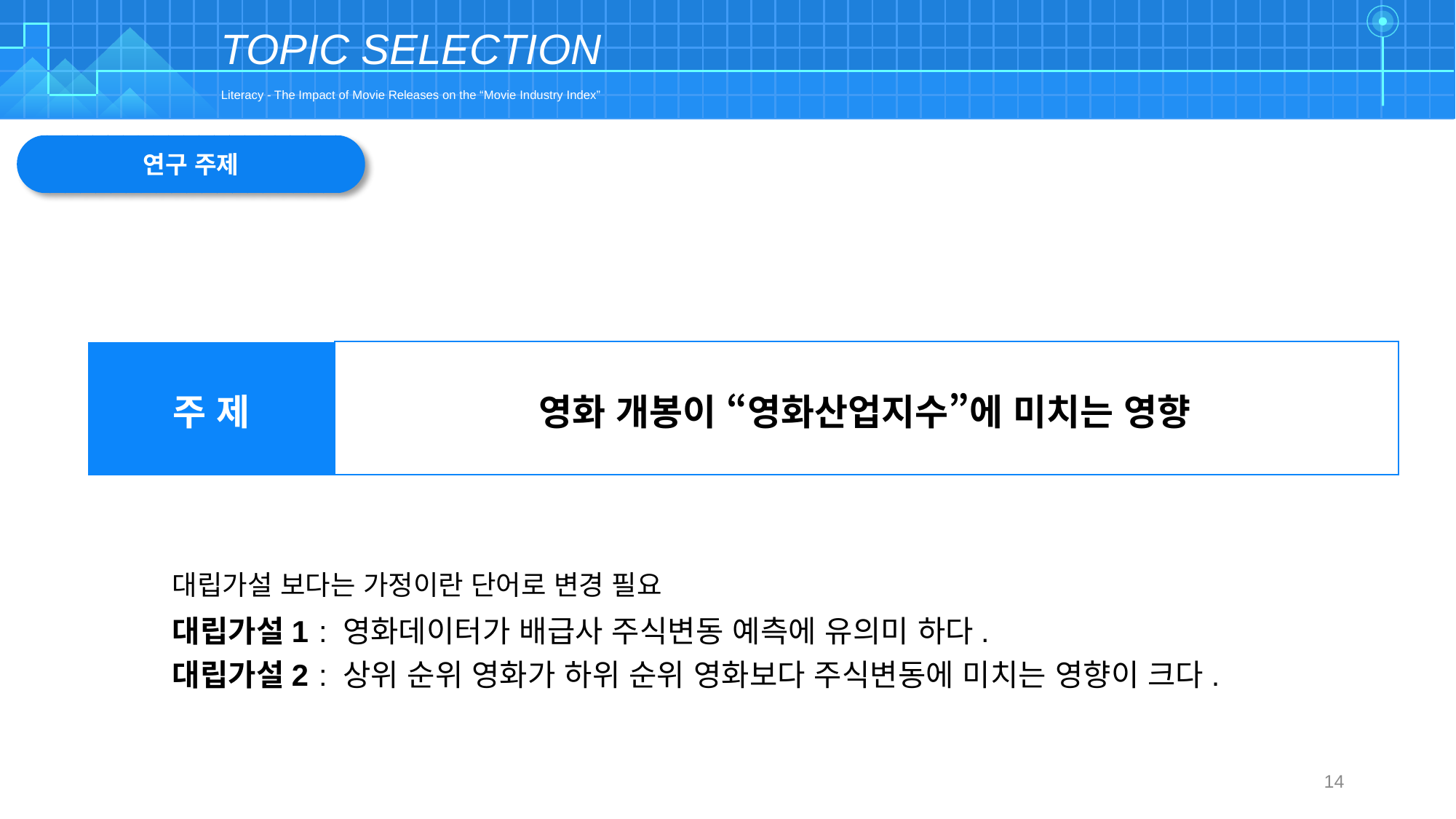

|  |  |  |  |  |  |  |  |  |  |  |  |  |  |  |  |  |  |  |  |  |  |  |  |  |  |  |  |  |  |  |  |  |  |  |  |  |  |  |  |  |  |  |  |  |  |  |  |  |  |  |  |  |  |  |  |  |  |  |  |
| --- | --- | --- | --- | --- | --- | --- | --- | --- | --- | --- | --- | --- | --- | --- | --- | --- | --- | --- | --- | --- | --- | --- | --- | --- | --- | --- | --- | --- | --- | --- | --- | --- | --- | --- | --- | --- | --- | --- | --- | --- | --- | --- | --- | --- | --- | --- | --- | --- | --- | --- | --- | --- | --- | --- | --- | --- | --- | --- | --- |
|  |  |  |  |  |  |  |  |  |  |  |  |  |  |  |  |  |  |  |  |  |  |  |  |  |  |  |  |  |  |  |  |  |  |  |  |  |  |  |  |  |  |  |  |  |  |  |  |  |  |  |  |  |  |  |  |  |  |  |  |
|  |  |  |  |  |  |  |  |  |  |  |  |  |  |  |  |  |  |  |  |  |  |  |  |  |  |  |  |  |  |  |  |  |  |  |  |  |  |  |  |  |  |  |  |  |  |  |  |  |  |  |  |  |  |  |  |  |  |  |  |
|  |  |  |  |  |  |  |  |  |  |  |  |  |  |  |  |  |  |  |  |  |  |  |  |  |  |  |  |  |  |  |  |  |  |  |  |  |  |  |  |  |  |  |  |  |  |  |  |  |  |  |  |  |  |  |  |  |  |  |  |
|  |  |  |  |  |  |  |  |  |  |  |  |  |  |  |  |  |  |  |  |  |  |  |  |  |  |  |  |  |  |  |  |  |  |  |  |  |  |  |  |  |  |  |  |  |  |  |  |  |  |  |  |  |  |  |  |  |  |  |  |

TOPIC SELECTION
Literacy - The Impact of Movie Releases on the “Movie Industry Index”

연구 주제
| 주 제 | 영화 개봉이 “영화산업지수”에 미치는 영향 |
| --- | --- |

대립가설 보다는 가정이란 단어로 변경 필요
대립가설1 : 영화데이터가 배급사 주식변동 예측에 유의미 하다.
대립가설2 : 상위 순위 영화가 하위 순위 영화보다 주식변동에 미치는 영향이 크다.
14